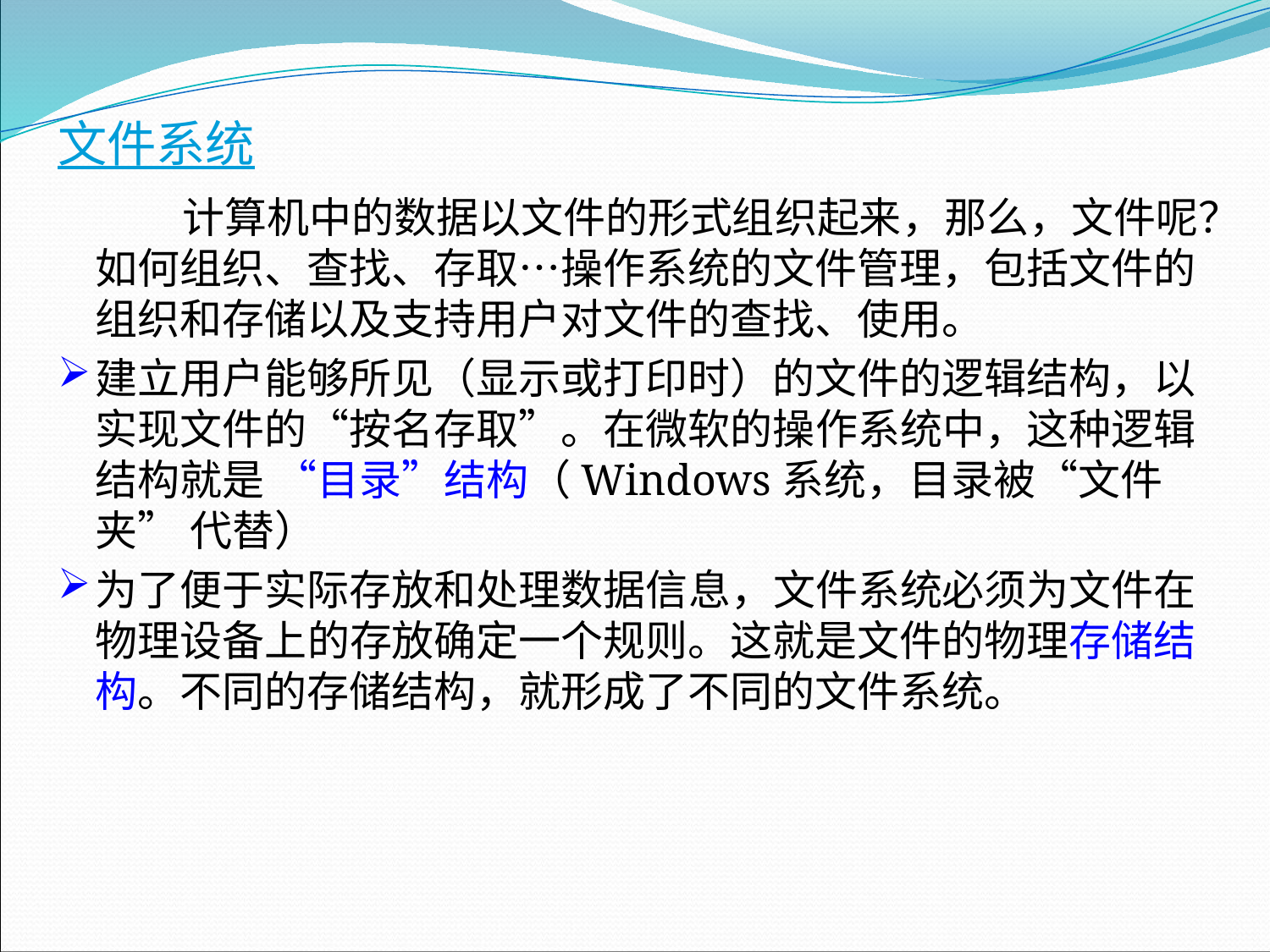

文件系统
            计算机中的数据以文件的形式组织起来，那么，文件呢？如何组织、查找、存取…操作系统的文件管理，包括文件的组织和存储以及支持用户对文件的查找、使用。
建立用户能够所见（显示或打印时）的文件的逻辑结构，以实现文件的“按名存取”。在微软的操作系统中，这种逻辑结构就是 “目录”结构（Windows系统，目录被“文件夹” 代替）
为了便于实际存放和处理数据信息，文件系统必须为文件在物理设备上的存放确定一个规则。这就是文件的物理存储结构。不同的存储结构，就形成了不同的文件系统。